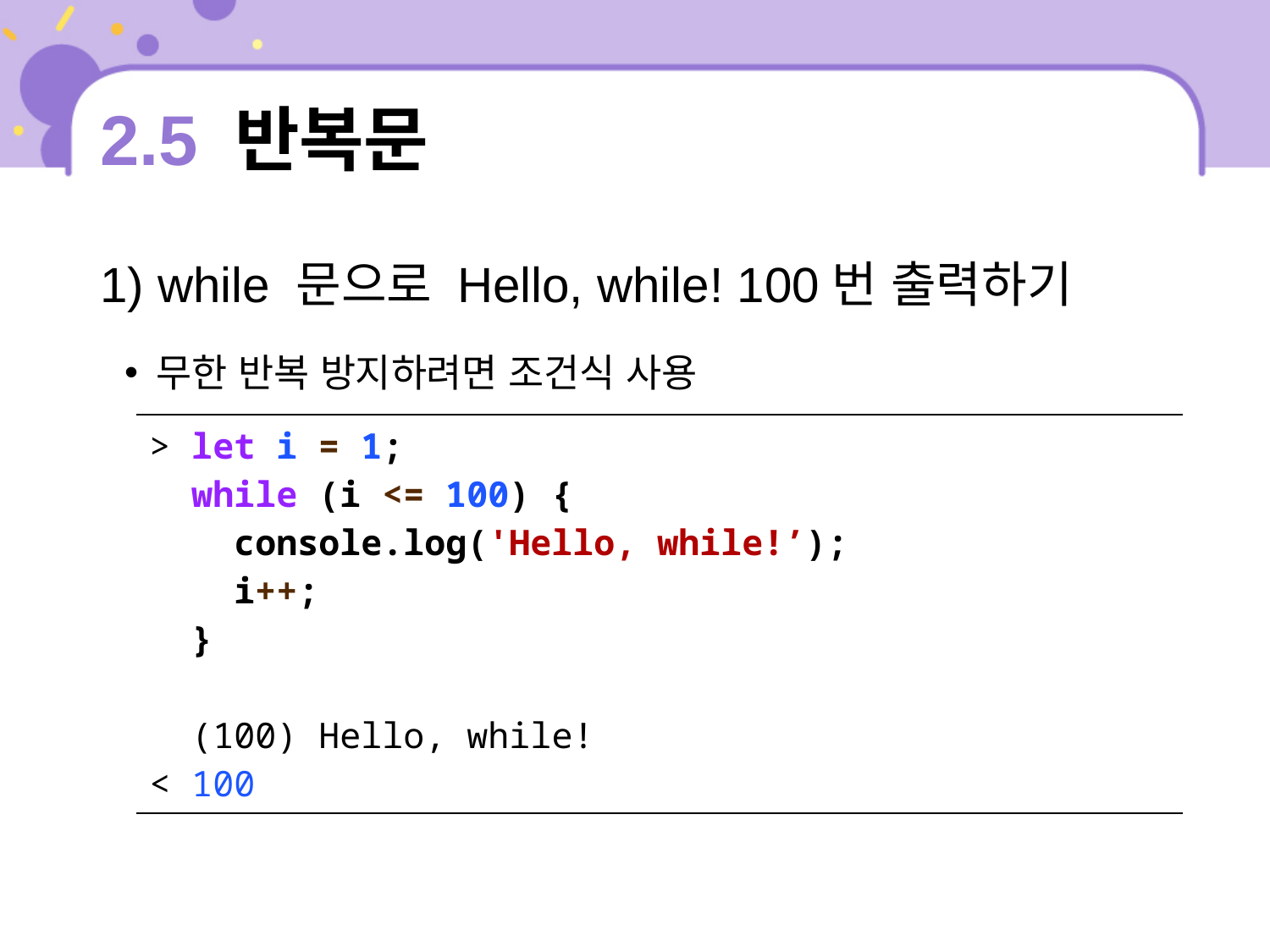

# 2.5 반복문
1) while 문으로 Hello, while! 100번 출력하기
무한 반복 방지하려면 조건식 사용
| > let i = 1; while (i <= 100) { console.log('Hello, while!’); i++; } (100) Hello, while! < 100 |
| --- |